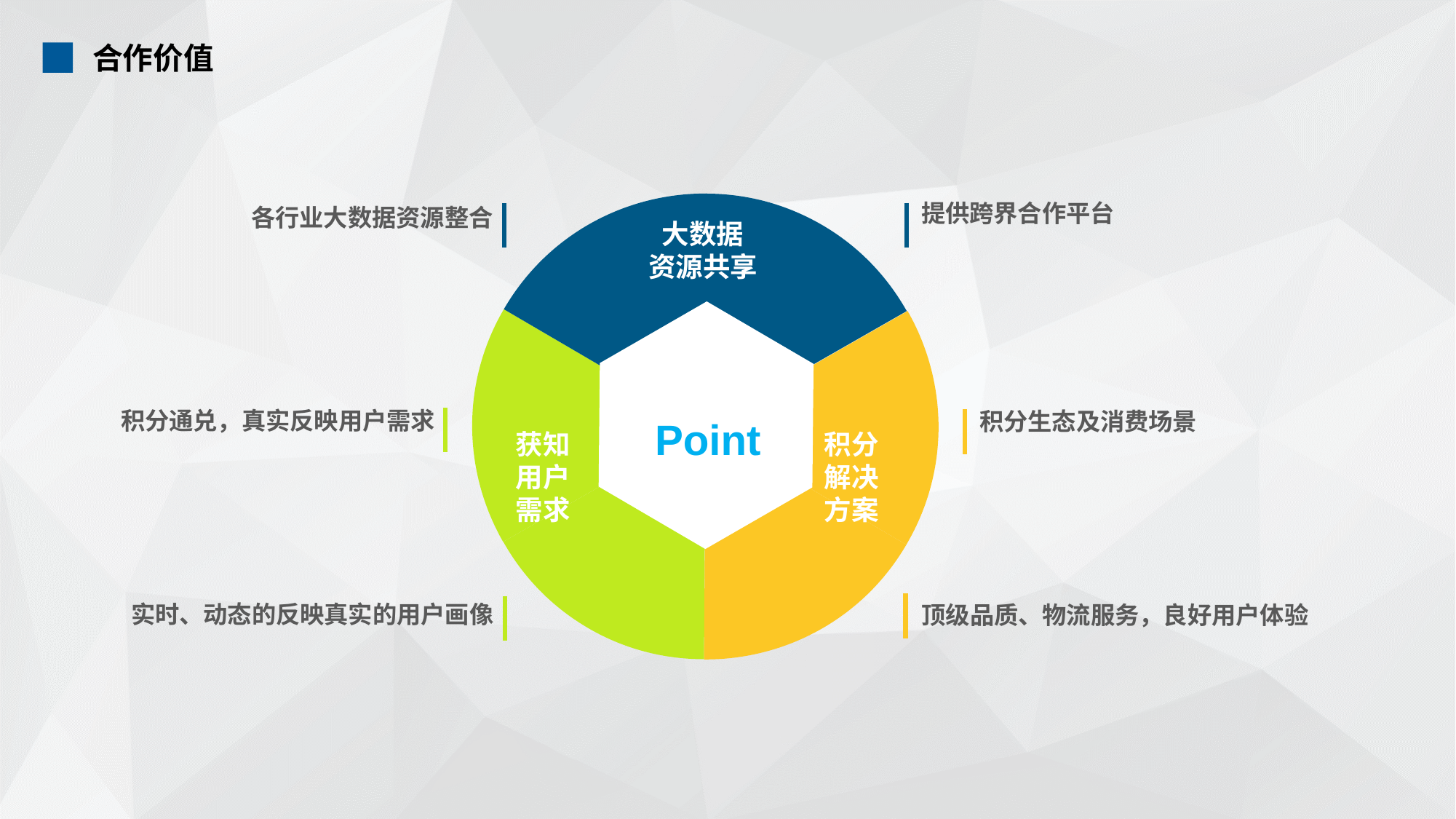

合作价值

提供跨界合作平台
各行业大数据资源整合

Point
积分通兑，真实反映用户需求
积分生态及消费场景

实时、动态的反映真实的用户画像
顶级品质、物流服务，良好用户体验
大数据
资源共享
获知
用户
需求
积分解决方案